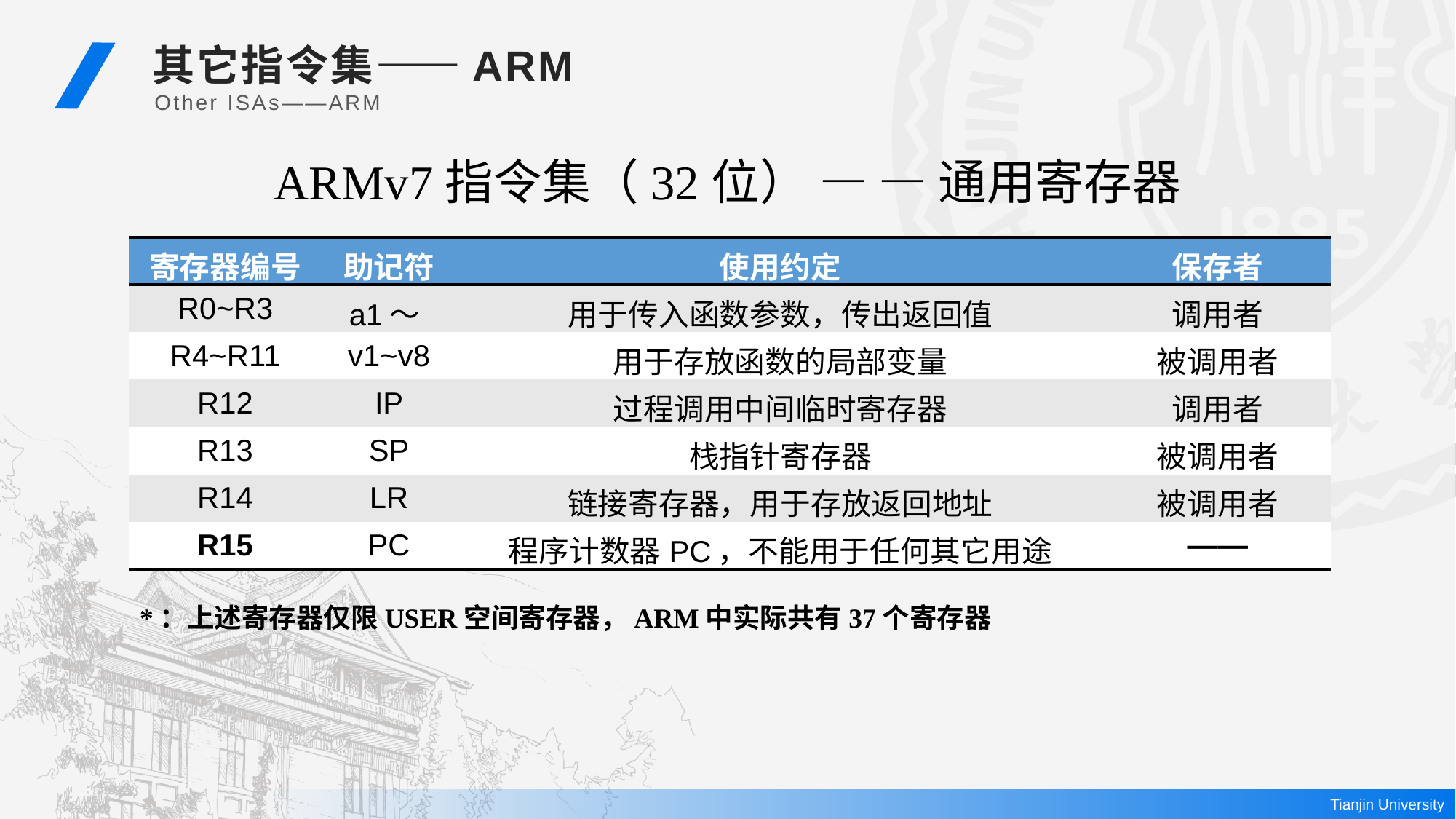

其它指令集——ARM
Other ISAs——ARM
ARMv7指令集（32位） — — 通用寄存器
| 寄存器编号 | 助记符 | 使用约定 | 保存者 |
| --- | --- | --- | --- |
| R0~R3 | a1～a4 | 用于传入函数参数，传出返回值 | 调用者 |
| R4~R11 | v1~v8 | 用于存放函数的局部变量 | 被调用者 |
| R12 | IP | 过程调用中间临时寄存器 | 调用者 |
| R13 | SP | 栈指针寄存器 | 被调用者 |
| R14 | LR | 链接寄存器，用于存放返回地址 | 被调用者 |
| R15 | PC | 程序计数器PC，不能用于任何其它用途 | —— |
*：上述寄存器仅限USER空间寄存器，ARM中实际共有37个寄存器